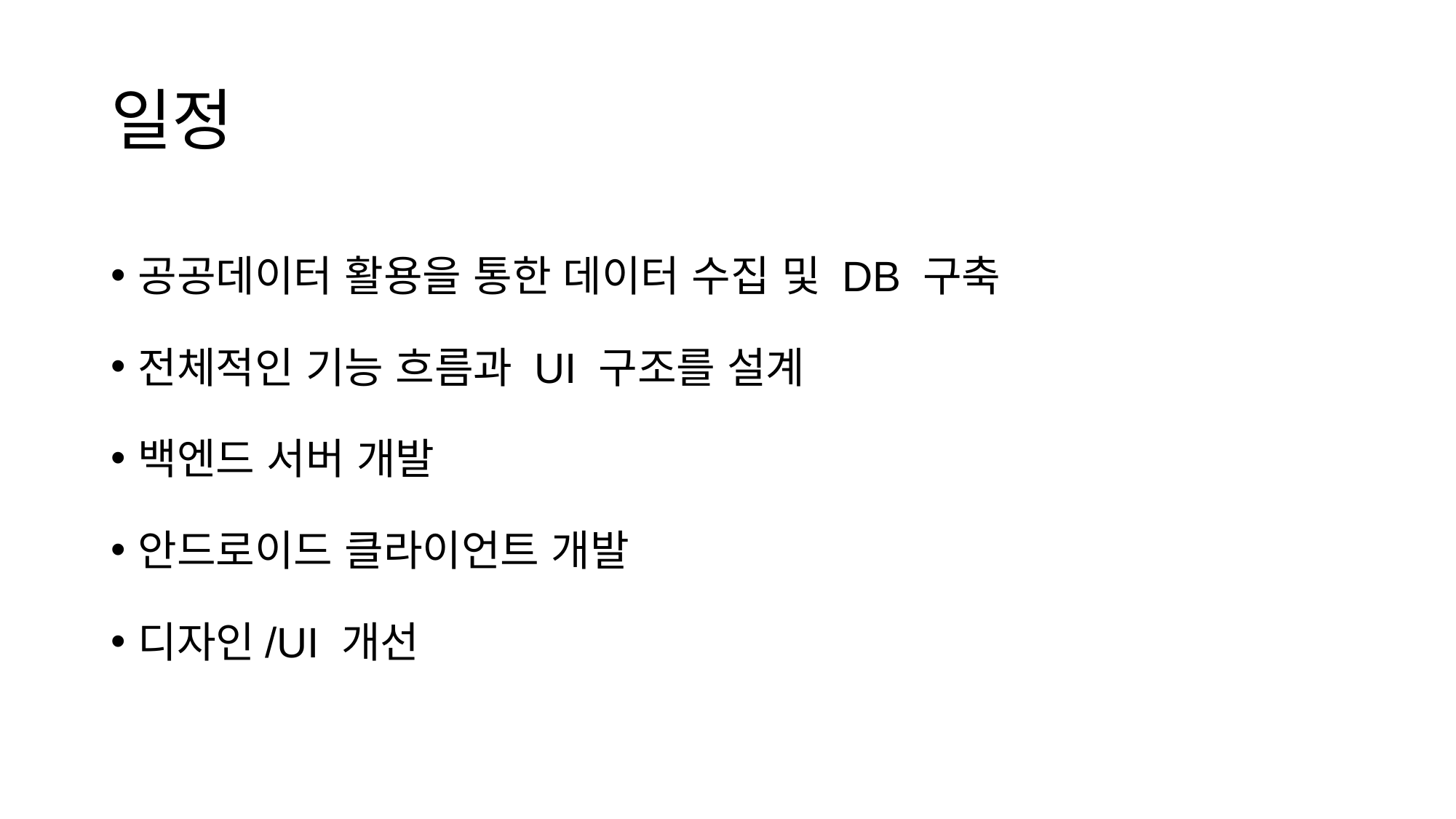

# 일정
공공데이터 활용을 통한 데이터 수집 및 DB 구축
전체적인 기능 흐름과 UI 구조를 설계
백엔드 서버 개발
안드로이드 클라이언트 개발
디자인/UI 개선